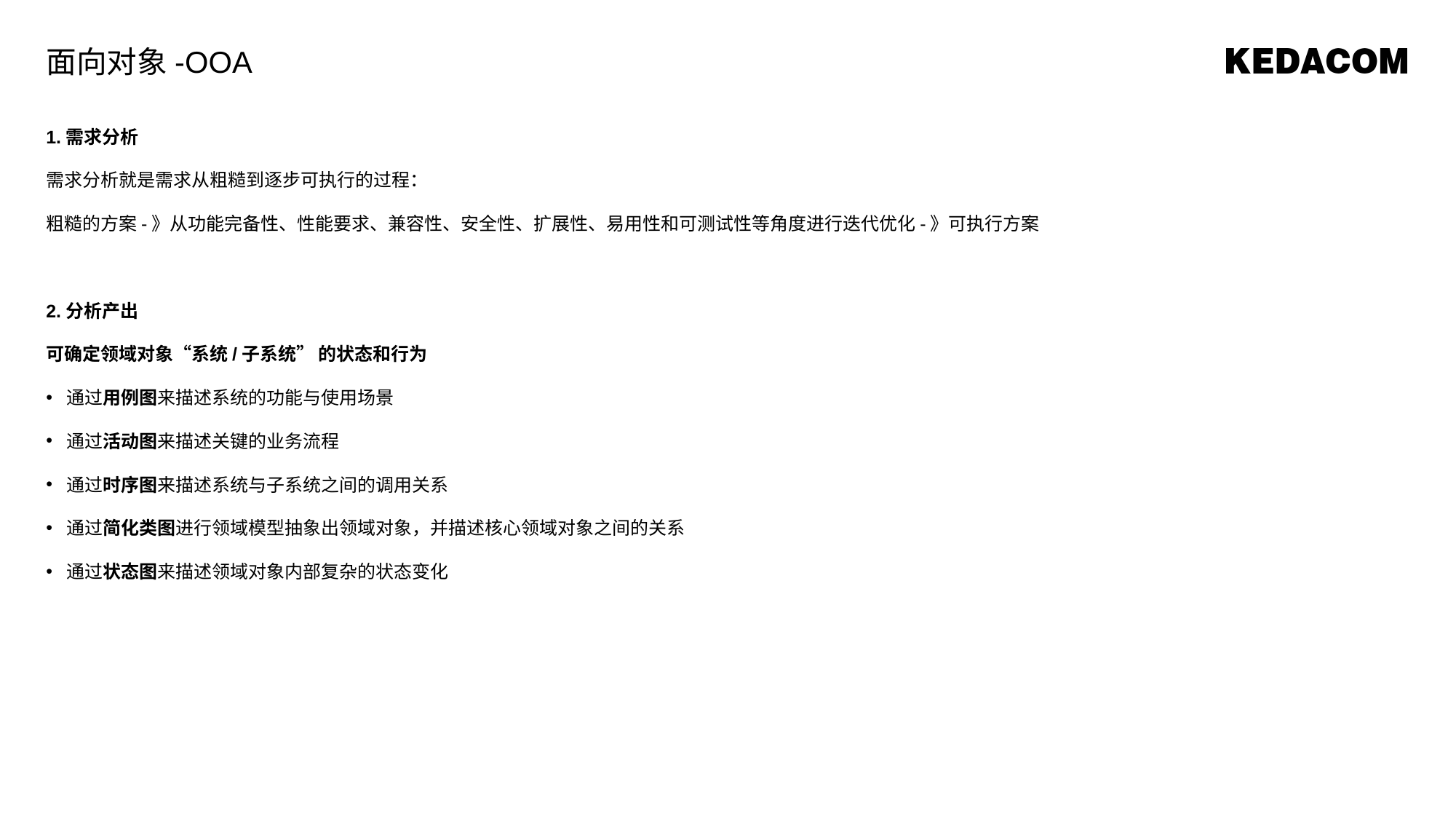

面向对象-OOA
1.需求分析
需求分析就是需求从粗糙到逐步可执行的过程：
粗糙的方案-》从功能完备性、性能要求、兼容性、安全性、扩展性、易用性和可测试性等角度进行迭代优化-》可执行方案

2.分析产出
可确定领域对象“系统/子系统” 的状态和行为
通过用例图来描述系统的功能与使用场景
通过活动图来描述关键的业务流程
通过时序图来描述系统与子系统之间的调用关系
通过简化类图进行领域模型抽象出领域对象，并描述核心领域对象之间的关系
通过状态图来描述领域对象内部复杂的状态变化